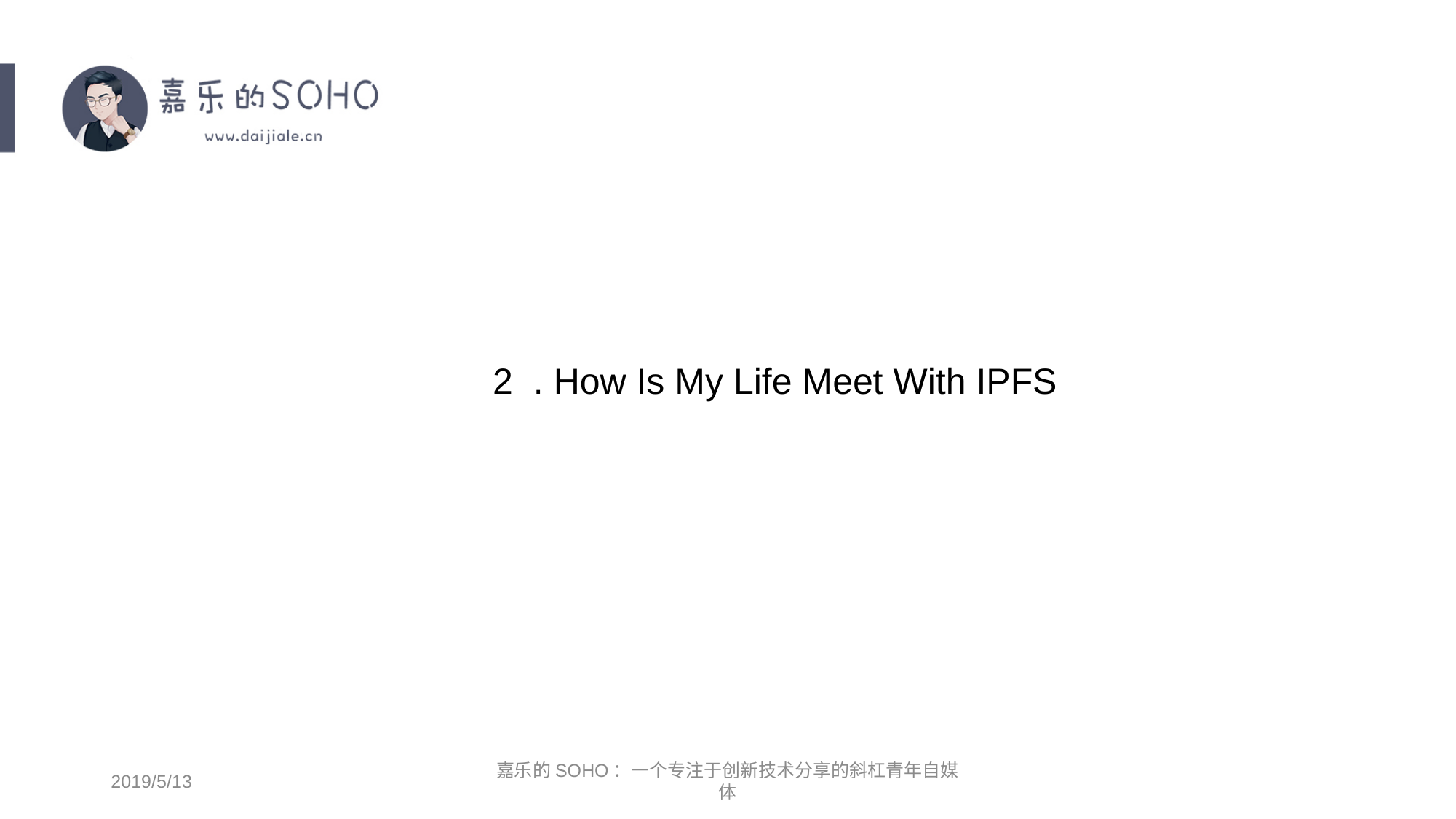

2  . How Is My Life Meet With IPFS

2019/5/13
嘉乐的SOHO：一个专注于创新技术分享的斜杠青年自媒体